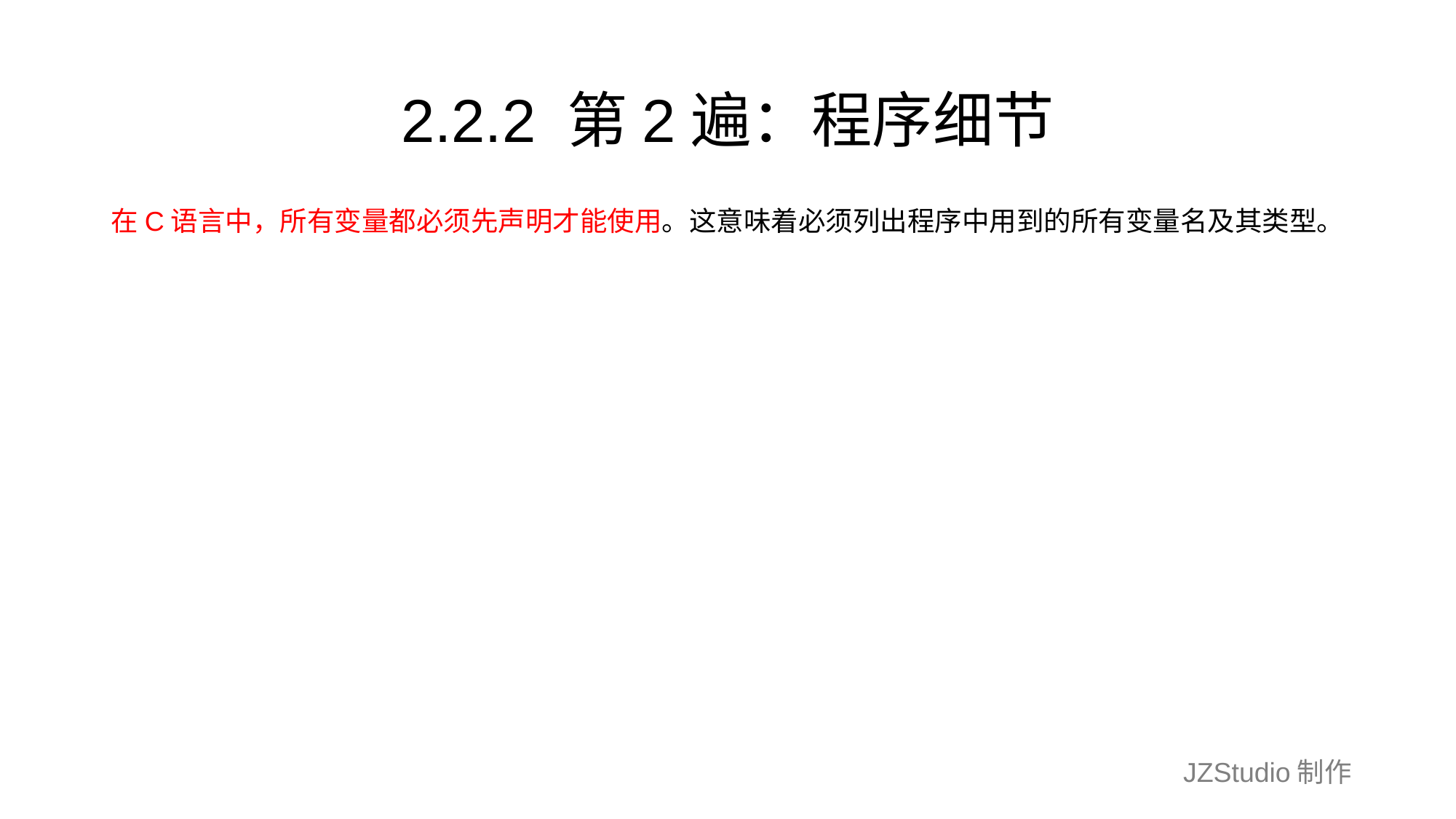

# 2.2.2 第2遍：程序细节
在C语言中，所有变量都必须先声明才能使用。这意味着必须列出程序中用到的所有变量名及其类型。